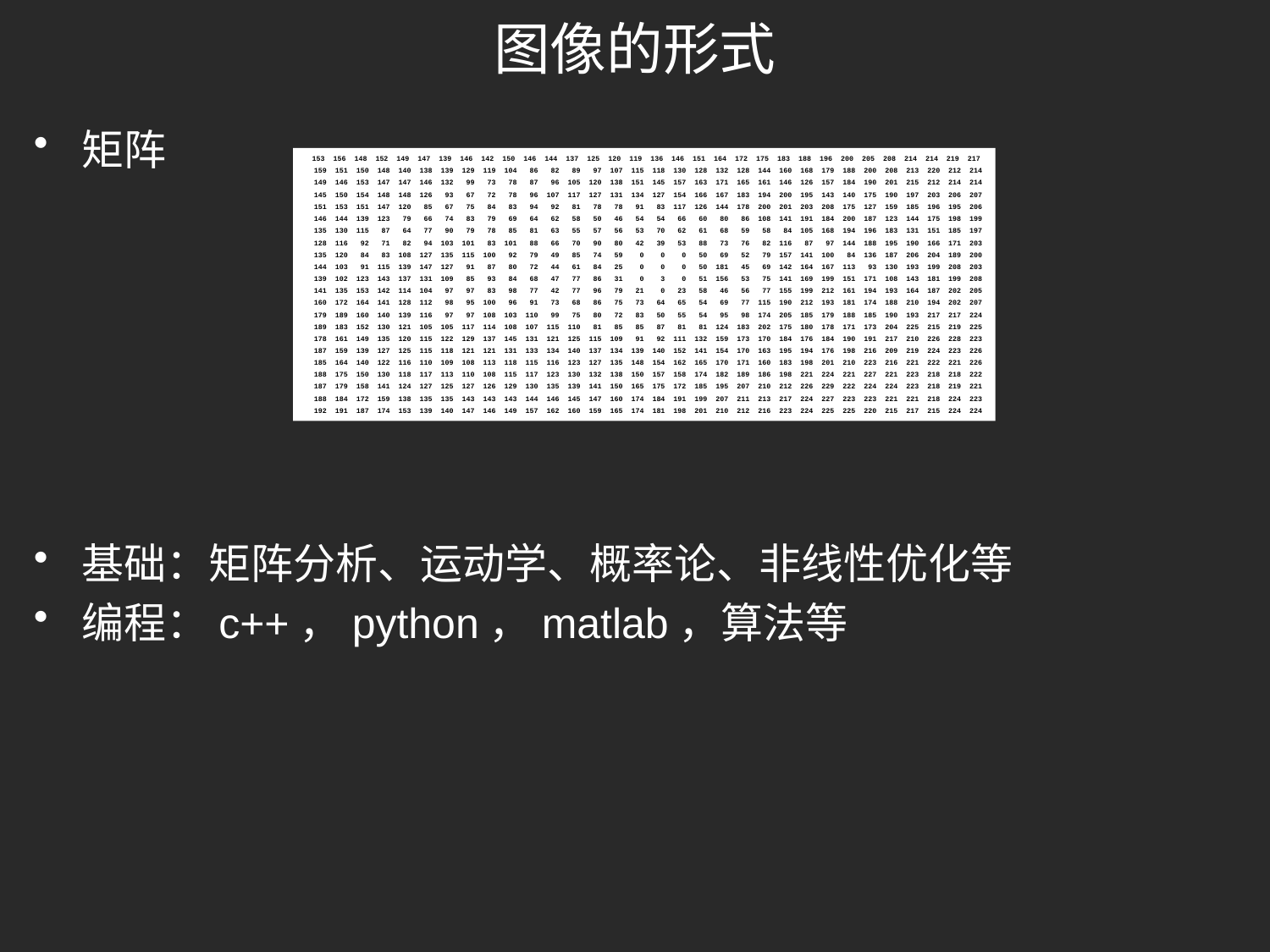

# 图像的形式
矩阵

基础：矩阵分析、运动学、概率论、非线性优化等
编程：c++，python，matlab，算法等
 153  156  148  152  149  147  139  146  142  150  146  144  137  125  120  119  136  146  151  164  172  175  183  188  196  200  205  208  214  214  219  217
  159  151  150  148  140  138  139  129  119  104   86   82   89   97  107  115  118  130  128  132  128  144  160  168  179  188  200  208  213  220  212  214
  149  146  153  147  147  146  132   99   73   78   87   96  105  120  138  151  145  157  163  171  165  161  146  126  157  184  190  201  215  212  214  214
  145  150  154  148  148  126   93   67   72   78   96  107  117  127  131  134  127  154  166  167  183  194  200  195  143  140  175  190  197  203  206  207
  151  153  151  147  120   85   67   75   84   83   94   92   81   78   78   91   83  117  126  144  178  200  201  203  208  175  127  159  185  196  195  206
  146  144  139  123   79   66   74   83   79   69   64   62   58   50   46   54   54   66   60   80   86  108  141  191  184  200  187  123  144  175  198  199
  135  130  115   87   64   77   90   79   78   85   81   63   55   57   56   53   70   62   61   68   59   58   84  105  168  194  196  183  131  151  185  197
  128  116   92   71   82   94  103  101   83  101   88   66   70   90   80   42   39   53   88   73   76   82  116   87   97  144  188  195  190  166  171  203
  135  120   84   83  108  127  135  115  100   92   79   49   85   74   59    0    0    0   50   69   52   79  157  141  100   84  136  187  206  204  189  200
  144  103   91  115  139  147  127   91   87   80   72   44   61   84   25    0    0    0   50  181   45   69  142  164  167  113   93  130  193  199  208  203
  139  102  123  143  137  131  109   85   93   84   68   47   77   86   31    0    3    0   51  156   53   75  141  169  199  151  171  108  143  181  199  208
  141  135  153  142  114  104   97   97   83   98   77   42   77   96   79   21    0   23   58   46   56   77  155  199  212  161  194  193  164  187  202  205
  160  172  164  141  128  112   98   95  100   96   91   73   68   86   75   73   64   65   54   69   77  115  190  212  193  181  174  188  210  194  202  207
  179  189  160  140  139  116   97   97  108  103  110   99   75   80   72   83   50   55   54   95   98  174  205  185  179  188  185  190  193  217  217  224
  189  183  152  130  121  105  105  117  114  108  107  115  110   81   85   85   87   81   81  124  183  202  175  180  178  171  173  204  225  215  219  225
  178  161  149  135  120  115  122  129  137  145  131  121  125  115  109   91   92  111  132  159  173  170  184  176  184  190  191  217  210  226  228  223
  187  159  139  127  125  115  118  121  121  131  133  134  140  137  134  139  140  152  141  154  170  163  195  194  176  198  216  209  219  224  223  226
  185  164  140  122  116  110  109  108  113  118  115  116  123  127  135  148  154  162  165  170  171  160  183  198  201  210  223  216  221  222  221  226
  188  175  150  130  118  117  113  110  108  115  117  123  130  132  138  150  157  158  174  182  189  186  198  221  224  221  227  221  223  218  218  222
  187  179  158  141  124  127  125  127  126  129  130  135  139  141  150  165  175  172  185  195  207  210  212  226  229  222  224  224  223  218  219  221
  188  184  172  159  138  135  135  143  143  143  144  146  145  147  160  174  184  191  199  207  211  213  217  224  227  223  223  221  221  218  224  223
  192  191  187  174  153  139  140  147  146  149  157  162  160  159  165  174  181  198  201  210  212  216  223  224  225  225  220  215  217  215  224  224